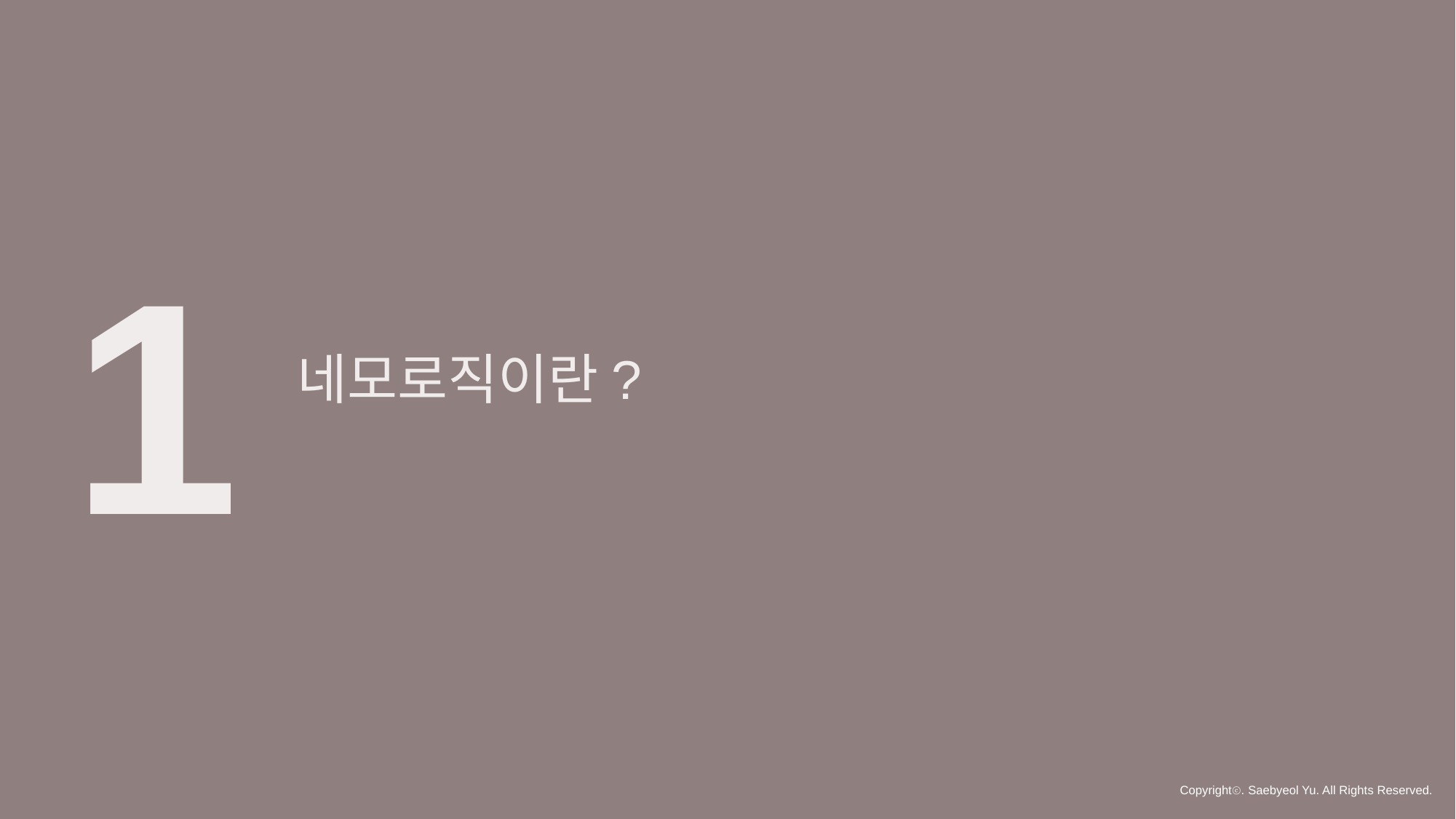

1
네모로직이란?
Copyrightⓒ. Saebyeol Yu. All Rights Reserved.